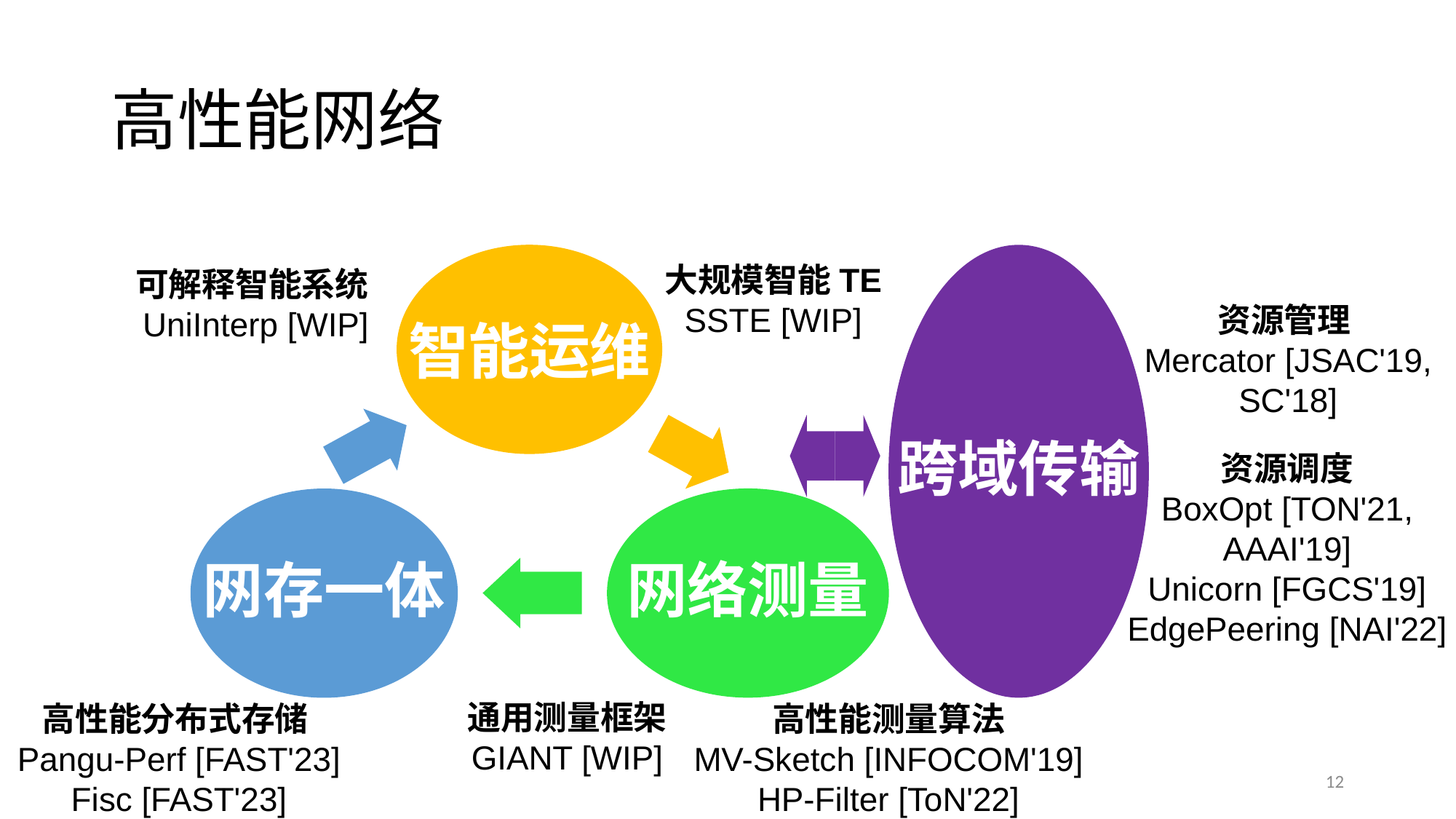

# 高性能网络
智能运维
跨域传输
大规模智能TE
SSTE [WIP]
可解释智能系统
UniInterp [WIP]
资源管理
Mercator [JSAC'19, SC'18]

资源调度
BoxOpt [TON'21, AAAI'19]
Unicorn [FGCS'19]
EdgePeering [NAI'22]
网络测量
网存一体

通用测量框架
GIANT [WIP]
高性能测量算法
MV-Sketch [INFOCOM'19]
HP-Filter [ToN'22]
高性能分布式存储
Pangu-Perf [FAST'23]
Fisc [FAST'23]
12